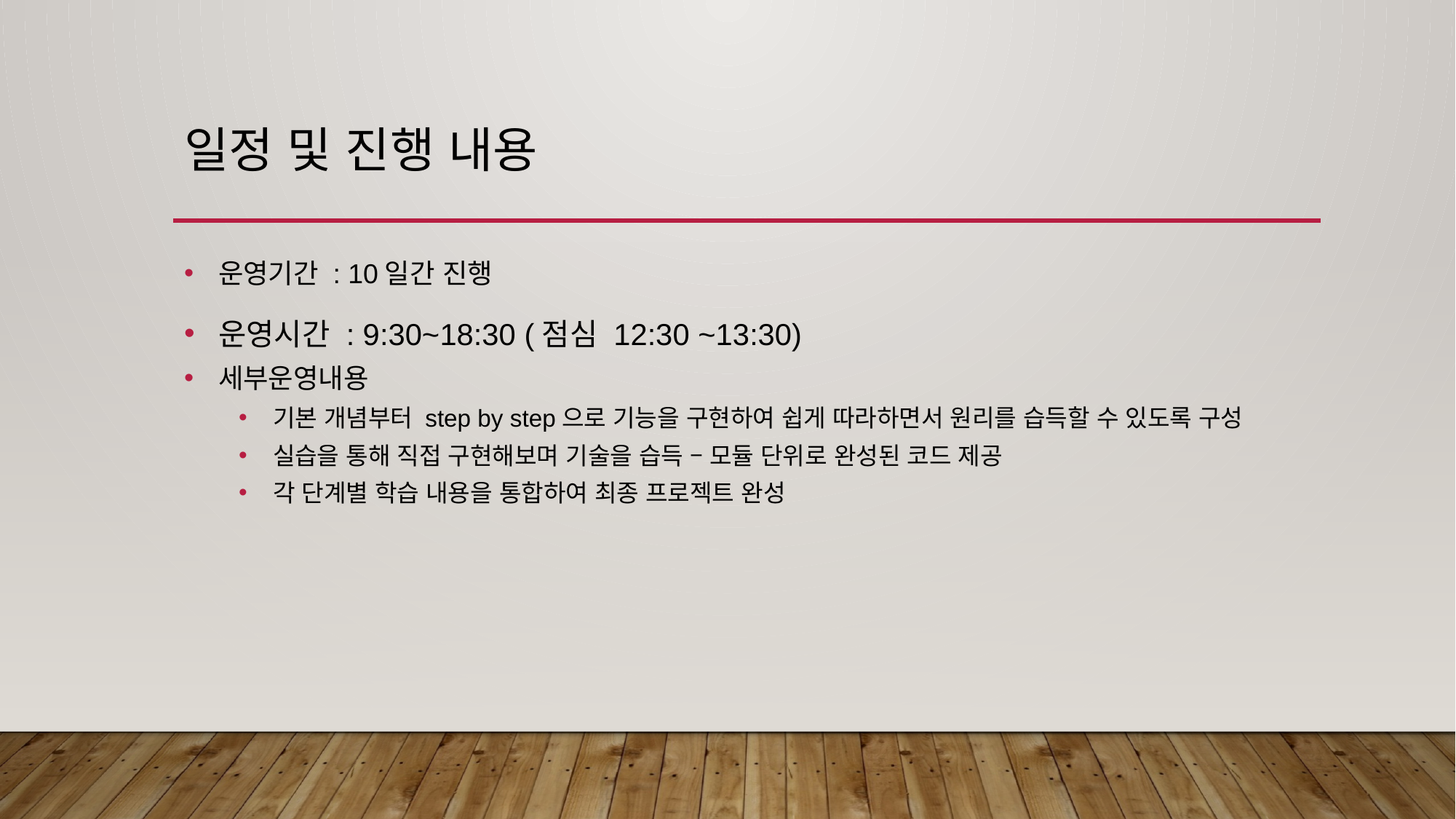

# 일정 및 진행 내용
운영기간 : 10일간 진행
운영시간 : 9:30~18:30 (점심 12:30 ~13:30)
세부운영내용
기본 개념부터 step by step으로 기능을 구현하여 쉽게 따라하면서 원리를 습득할 수 있도록 구성
실습을 통해 직접 구현해보며 기술을 습득 – 모듈 단위로 완성된 코드 제공
각 단계별 학습 내용을 통합하여 최종 프로젝트 완성